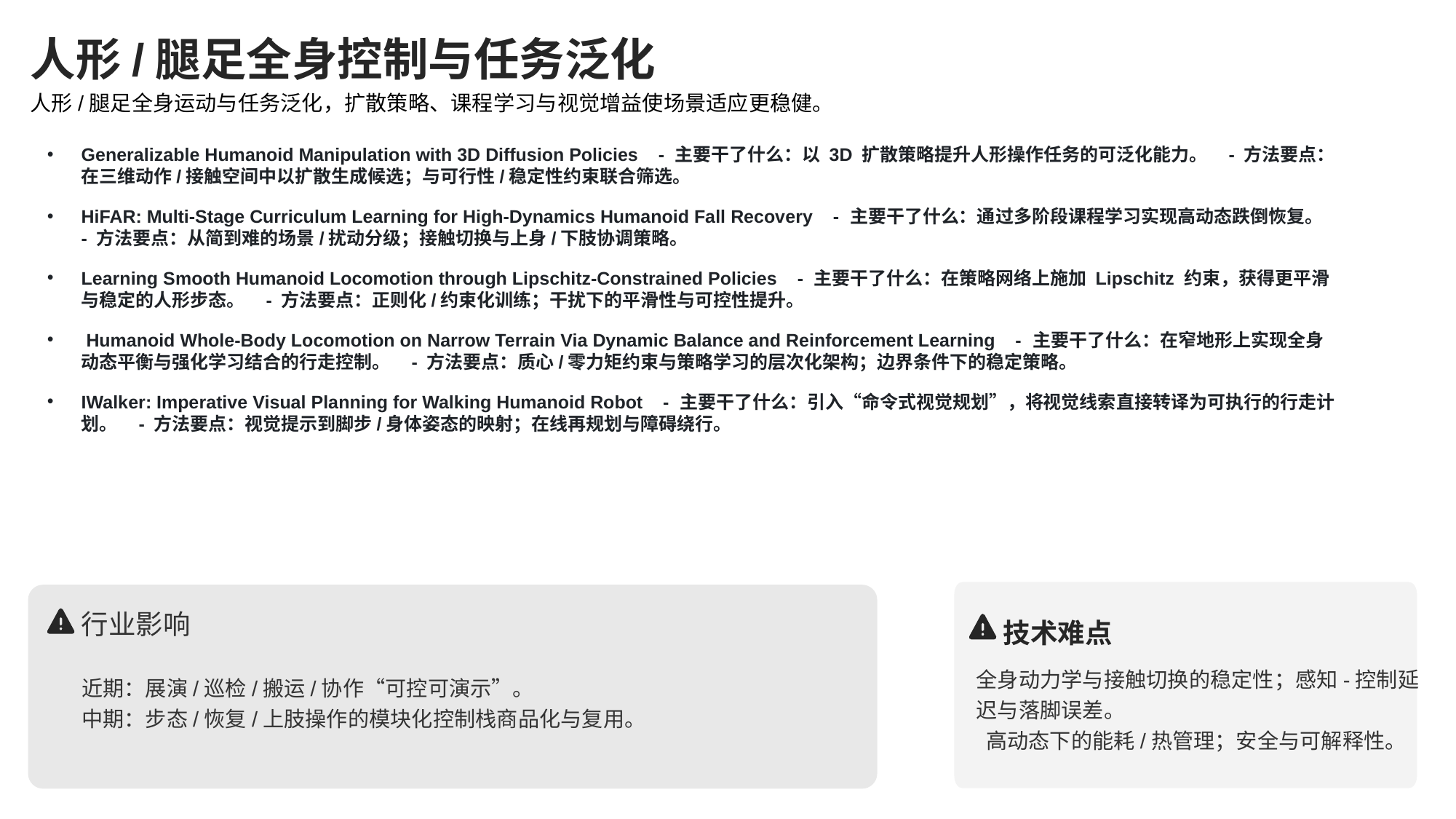

人形/腿足全身控制与任务泛化
人形/腿足全身运动与任务泛化，扩散策略、课程学习与视觉增益使场景适应更稳健。
Generalizable Humanoid Manipulation with 3D Diffusion Policies    - 主要干了什么：以 3D 扩散策略提升人形操作任务的可泛化能力。    - 方法要点：在三维动作/接触空间中以扩散生成候选；与可行性/稳定性约束联合筛选。
HiFAR: Multi-Stage Curriculum Learning for High-Dynamics Humanoid Fall Recovery    - 主要干了什么：通过多阶段课程学习实现高动态跌倒恢复。    - 方法要点：从简到难的场景/扰动分级；接触切换与上身/下肢协调策略。
Learning Smooth Humanoid Locomotion through Lipschitz-Constrained Policies    - 主要干了什么：在策略网络上施加 Lipschitz 约束，获得更平滑与稳定的人形步态。    - 方法要点：正则化/约束化训练；干扰下的平滑性与可控性提升。
 Humanoid Whole-Body Locomotion on Narrow Terrain Via Dynamic Balance and Reinforcement Learning    - 主要干了什么：在窄地形上实现全身动态平衡与强化学习结合的行走控制。    - 方法要点：质心/零力矩约束与策略学习的层次化架构；边界条件下的稳定策略。
IWalker: Imperative Visual Planning for Walking Humanoid Robot    - 主要干了什么：引入“命令式视觉规划”，将视觉线索直接转译为可执行的行走计划。    - 方法要点：视觉提示到脚步/身体姿态的映射；在线再规划与障碍绕行。

行业影响
技术难点

全身动力学与接触切换的稳定性；感知-控制延迟与落脚误差。
 高动态下的能耗/热管理；安全与可解释性。

近期：展演/巡检/搬运/协作“可控可演示”。
中期：步态/恢复/上肢操作的模块化控制栈商品化与复用。